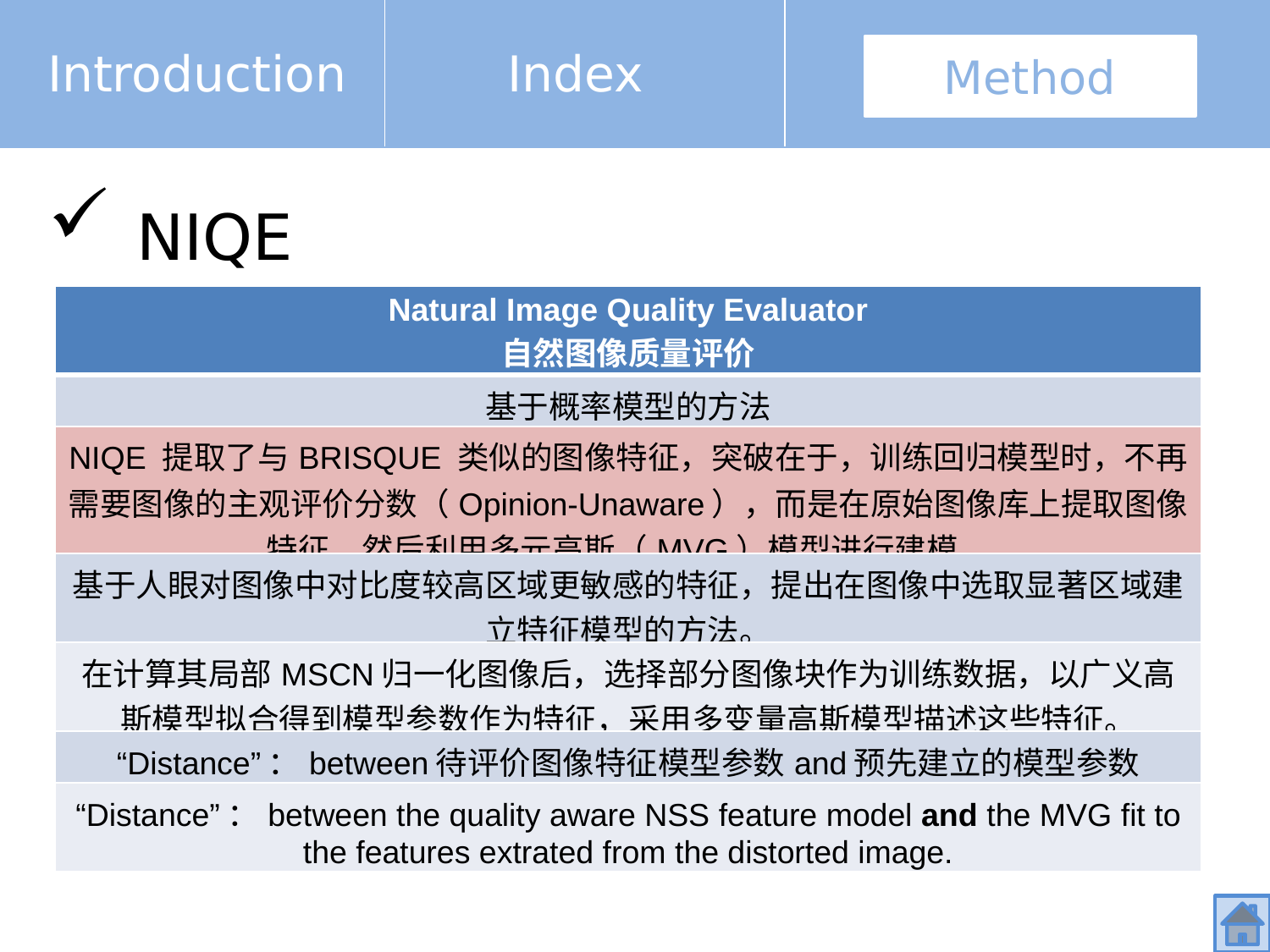

Introduction
Index
Method
 NIQE
| Natural Image Quality Evaluator 自然图像质量评价 |
| --- |
| 基于概率模型的方法 |
| NIQE 提取了与BRISQUE 类似的图像特征，突破在于，训练回归模型时，不再需要图像的主观评价分数（Opinion-Unaware），而是在原始图像库上提取图像特征，然后利用多元高斯（MVG）模型进行建模。 |
| 基于人眼对图像中对比度较高区域更敏感的特征，提出在图像中选取显著区域建立特征模型的方法。 |
| 在计算其局部MSCN归一化图像后，选择部分图像块作为训练数据，以广义高斯模型拟合得到模型参数作为特征，采用多变量高斯模型描述这些特征。 |
| “Distance”：between待评价图像特征模型参数and预先建立的模型参数 |
| “Distance”：between the quality aware NSS feature model and the MVG fit to the features extrated from the distorted image. |
35